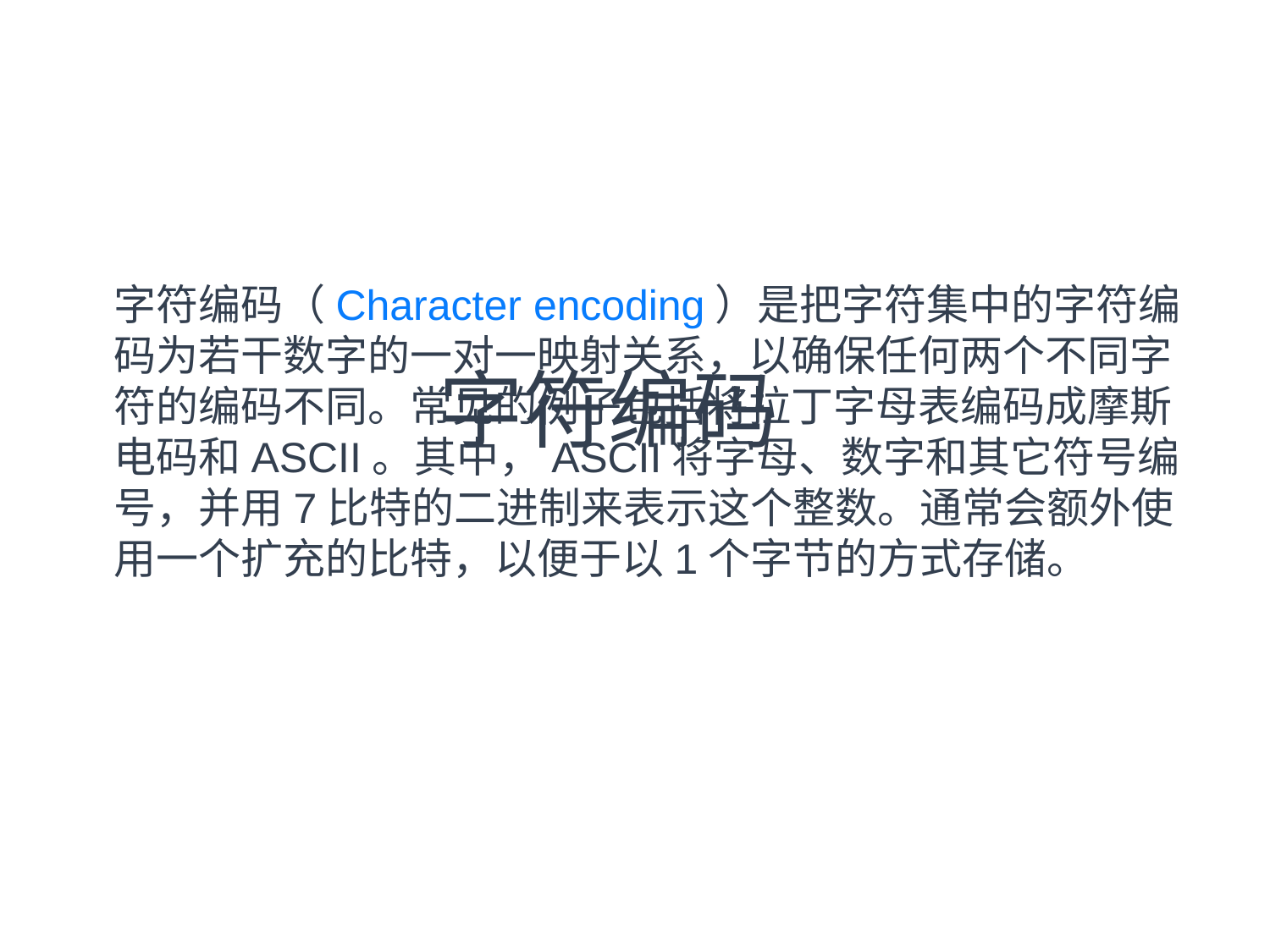

字符编码（Character encoding）是把字符集中的字符编码为若干数字的一对一映射关系，以确保任何两个不同字符的编码不同。常见的例子包括将拉丁字母表编码成摩斯电码和ASCII。其中，ASCII将字母、数字和其它符号编号，并用7比特的二进制来表示这个整数。通常会额外使用一个扩充的比特，以便于以1个字节的方式存储。
字符编码
UTF-8
UNICODE
ASCII
GB2312